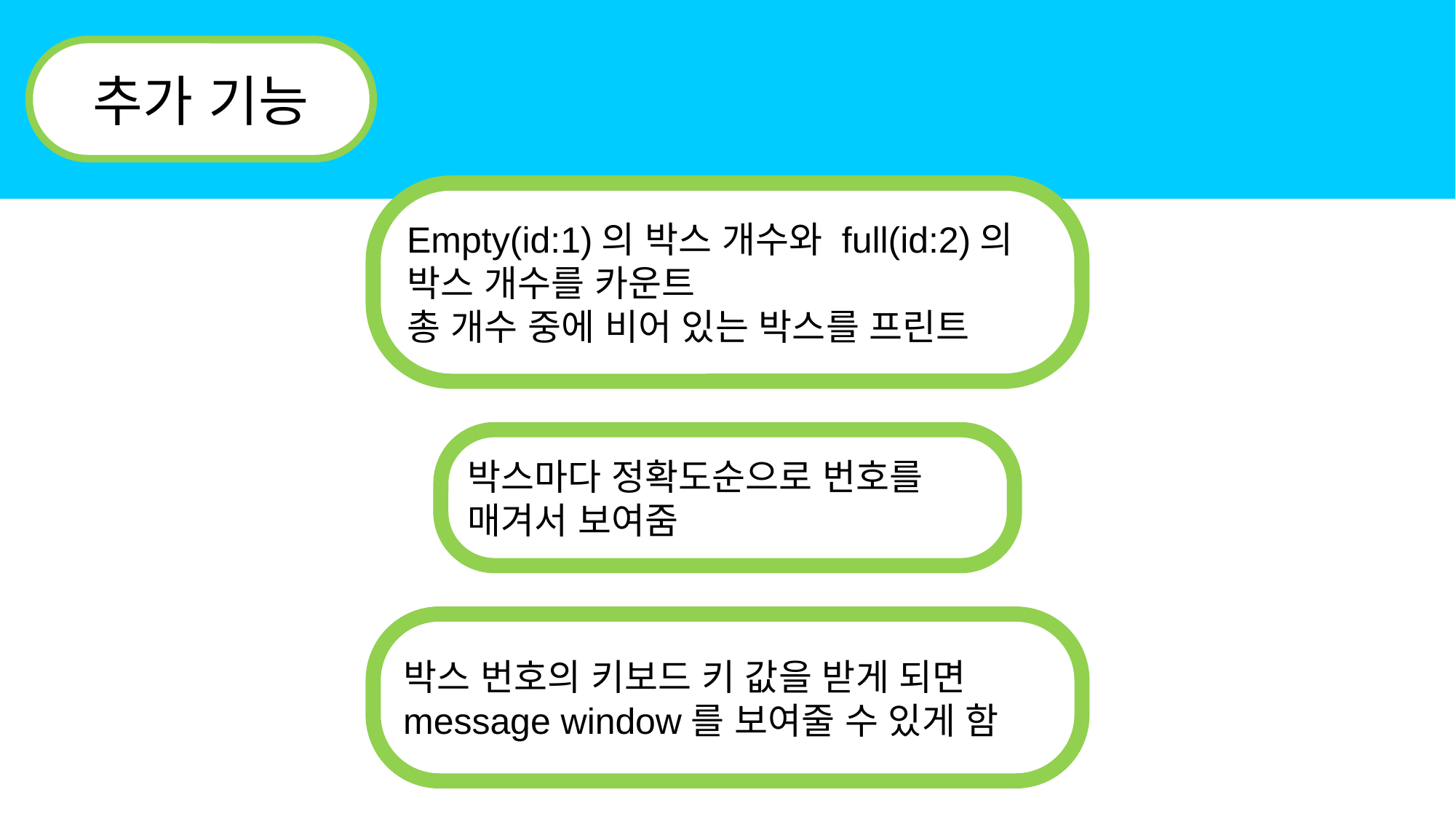

추가 기능
Empty(id:1)의 박스 개수와 full(id:2)의
박스 개수를 카운트
총 개수 중에 비어 있는 박스를 프린트
박스마다 정확도순으로 번호를
매겨서 보여줌
박스 번호의 키보드 키 값을 받게 되면
message window를 보여줄 수 있게 함